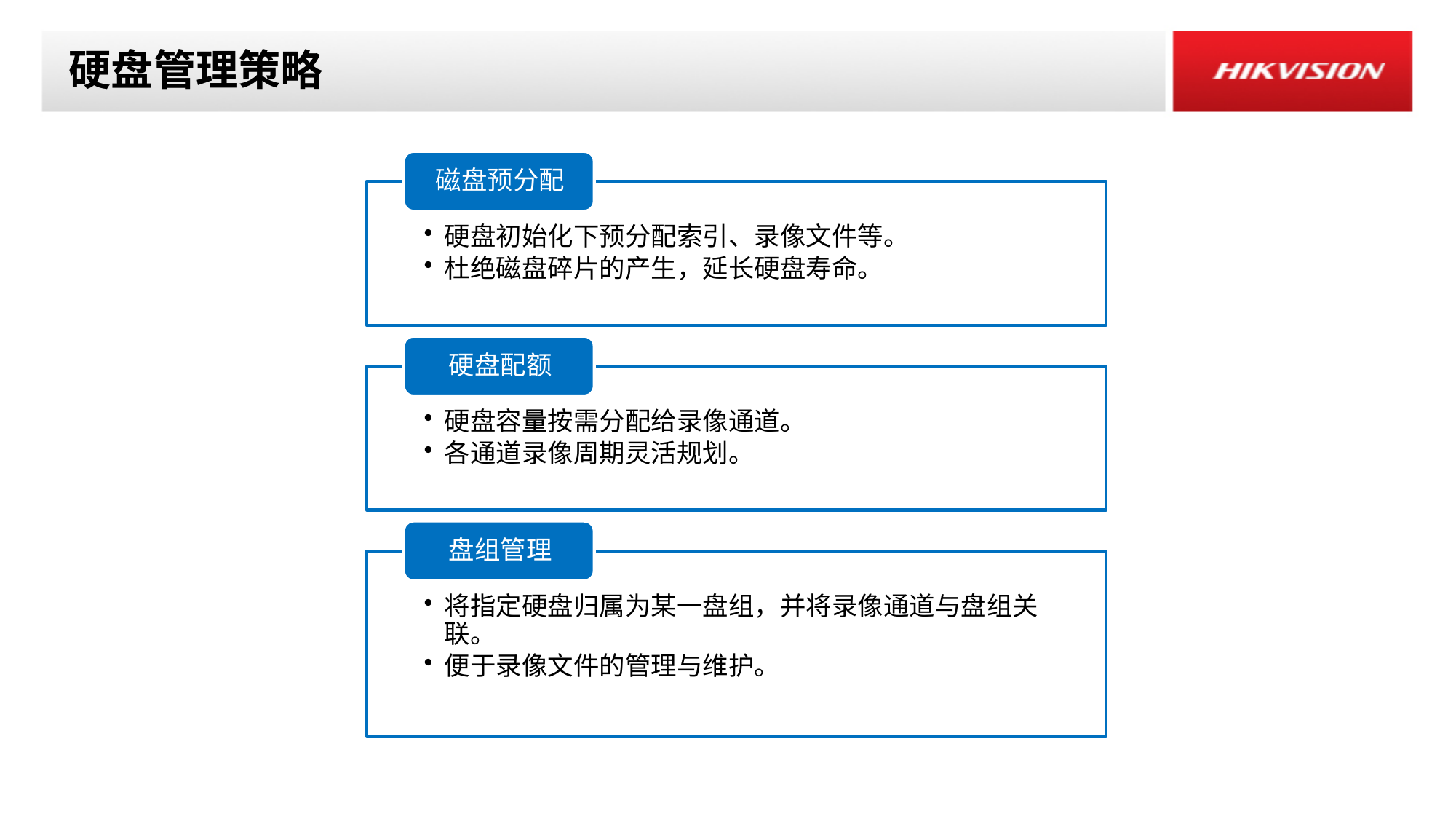

硬盘管理策略
硬盘初始化下预分配索引、录像文件等。
杜绝磁盘碎片的产生，延长硬盘寿命。
磁盘预分配
硬盘容量按需分配给录像通道。
各通道录像周期灵活规划。
硬盘配额
将指定硬盘归属为某一盘组，并将录像通道与盘组关联。
便于录像文件的管理与维护。
盘组管理